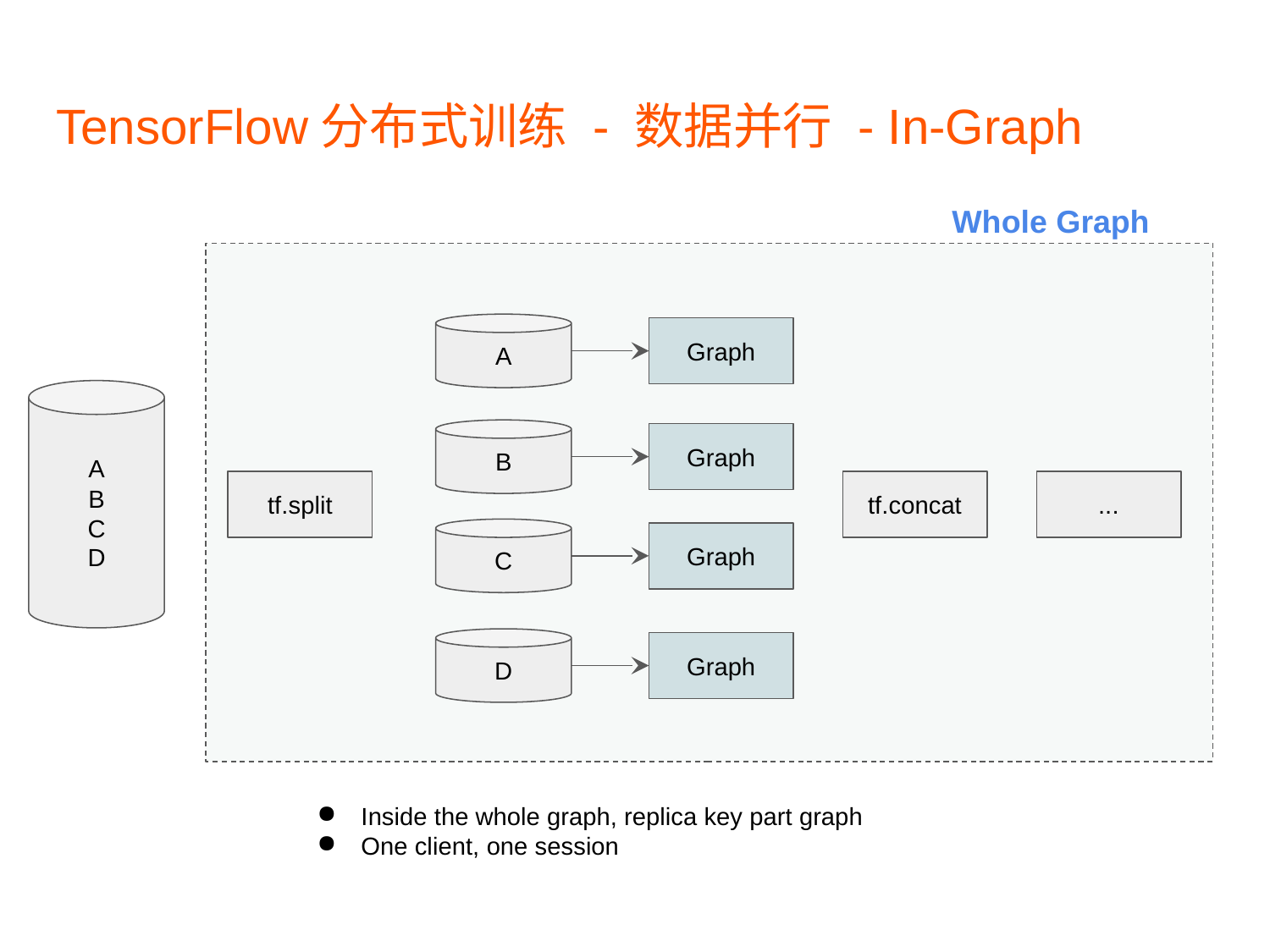

# TensorFlow分布式训练 - 数据并行 - In-Graph

Whole Graph

A
Graph
A
B
C
D
B
Graph
tf.concat
tf.split
...
C
Graph
D
Graph
Inside the whole graph, replica key part graph
One client, one session